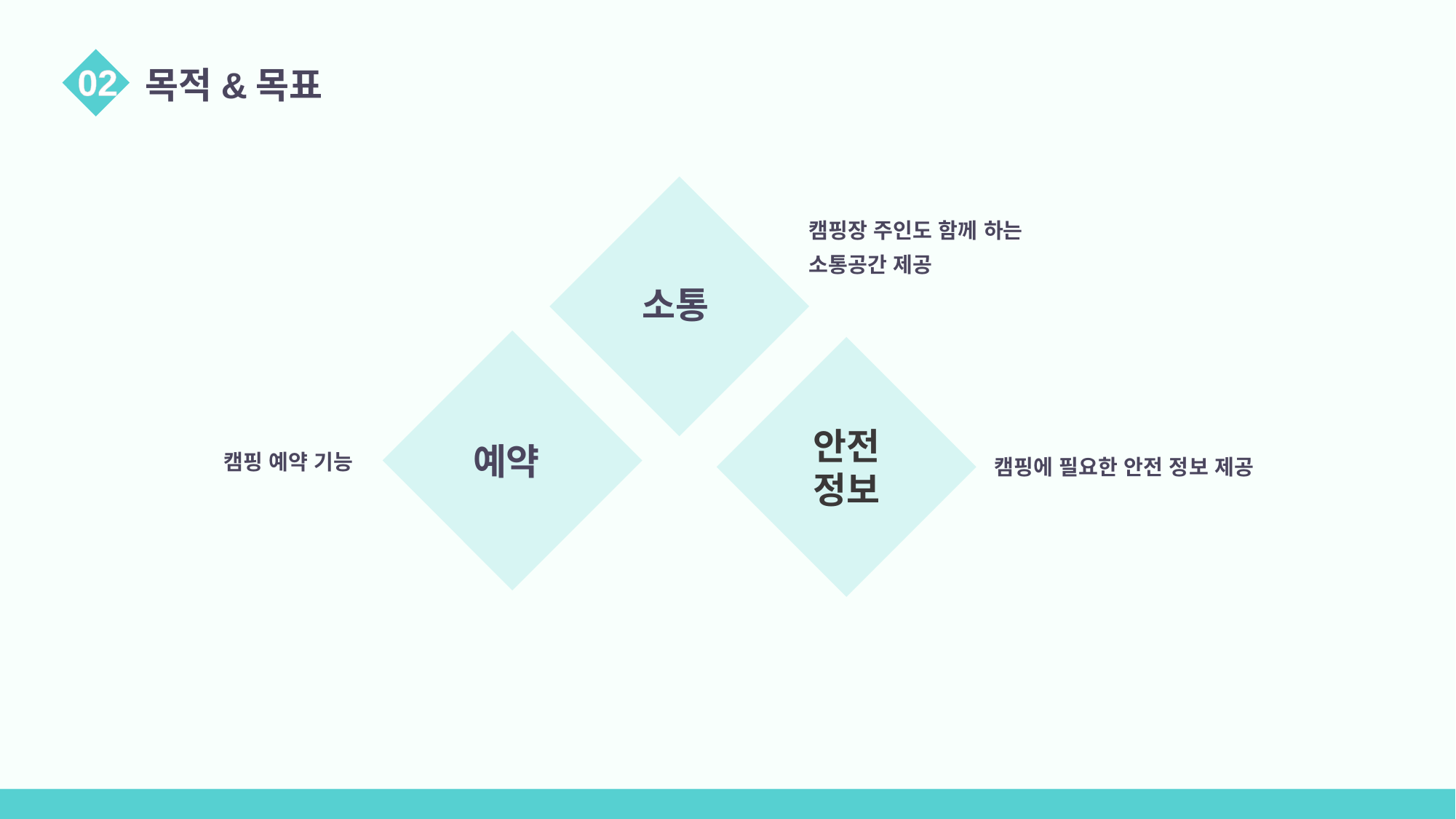

02
목적&목표

 캠핑장 주인도 함께 하는
 소통공간 제공
소통

안전 정보
예약
캠핑 예약 기능
캠핑에 필요한 안전 정보 제공